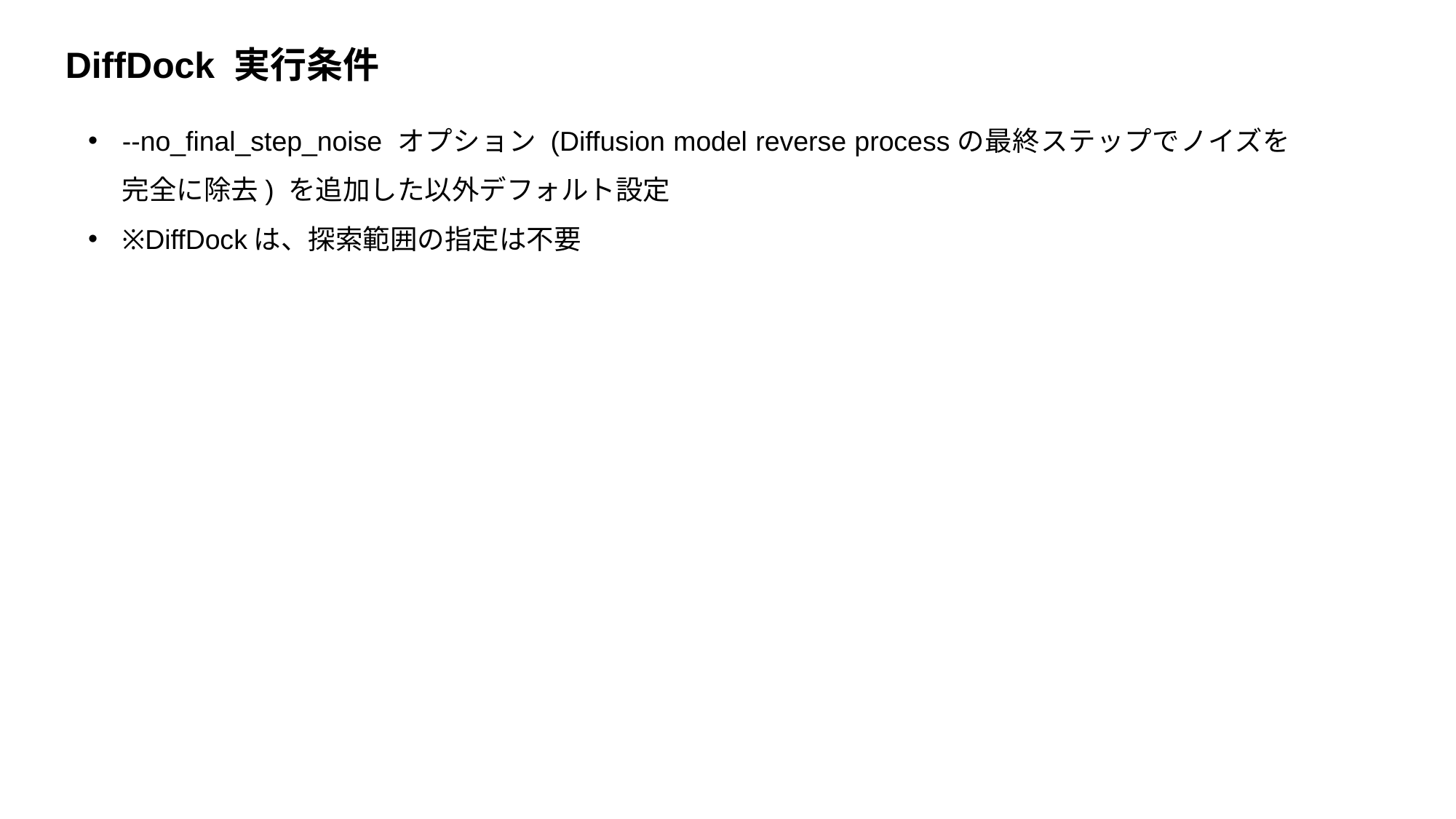

DiffDock 実行条件
--no_final_step_noise オプション (Diffusion model reverse processの最終ステップでノイズを完全に除去) を追加した以外デフォルト設定
※DiffDockは、探索範囲の指定は不要